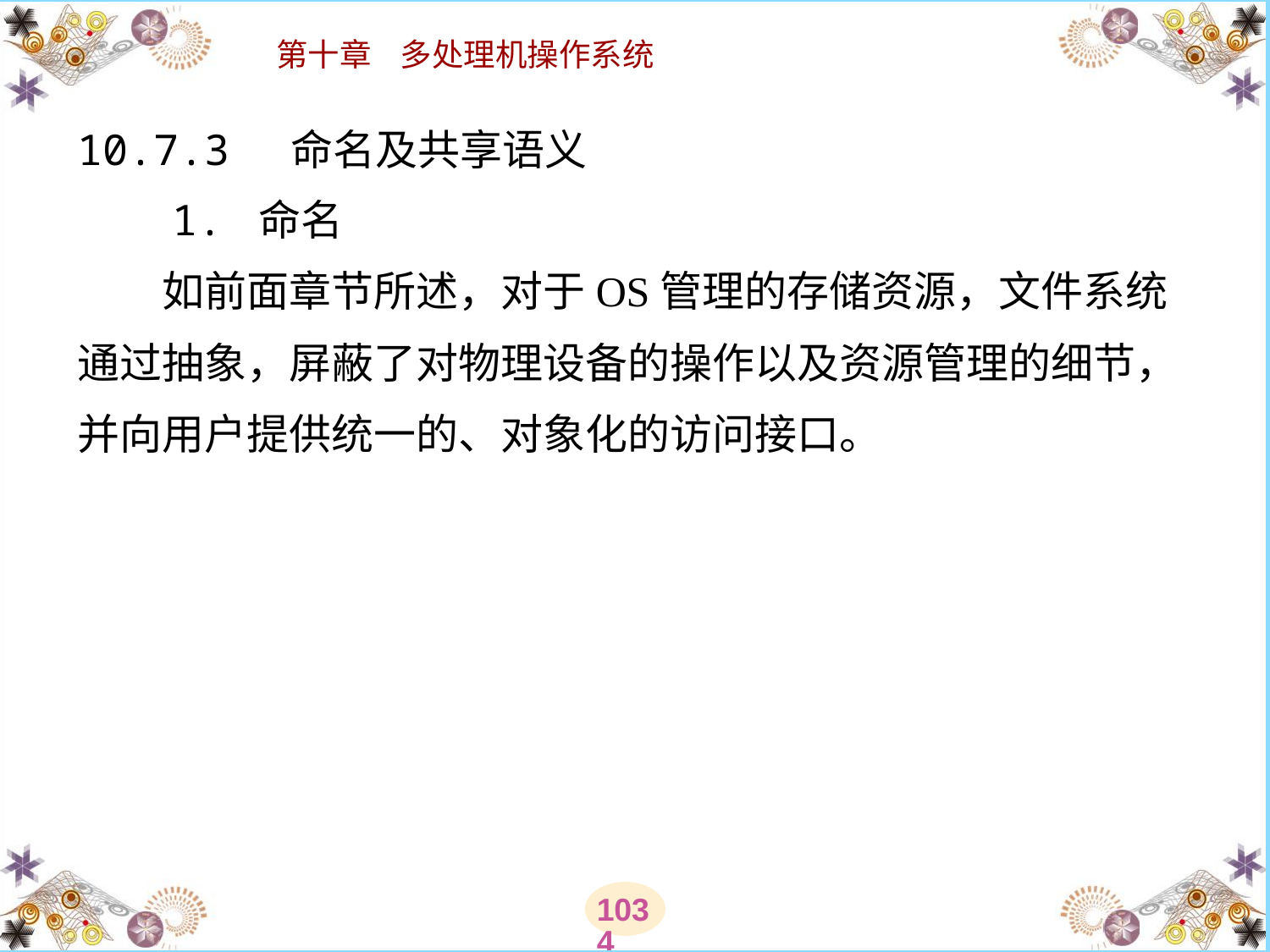

# 10.7.3  命名及共享语义 　　1. 命名 　　如前面章节所述，对于OS管理的存储资源，文件系统通过抽象，屏蔽了对物理设备的操作以及资源管理的细节，并向用户提供统一的、对象化的访问接口。